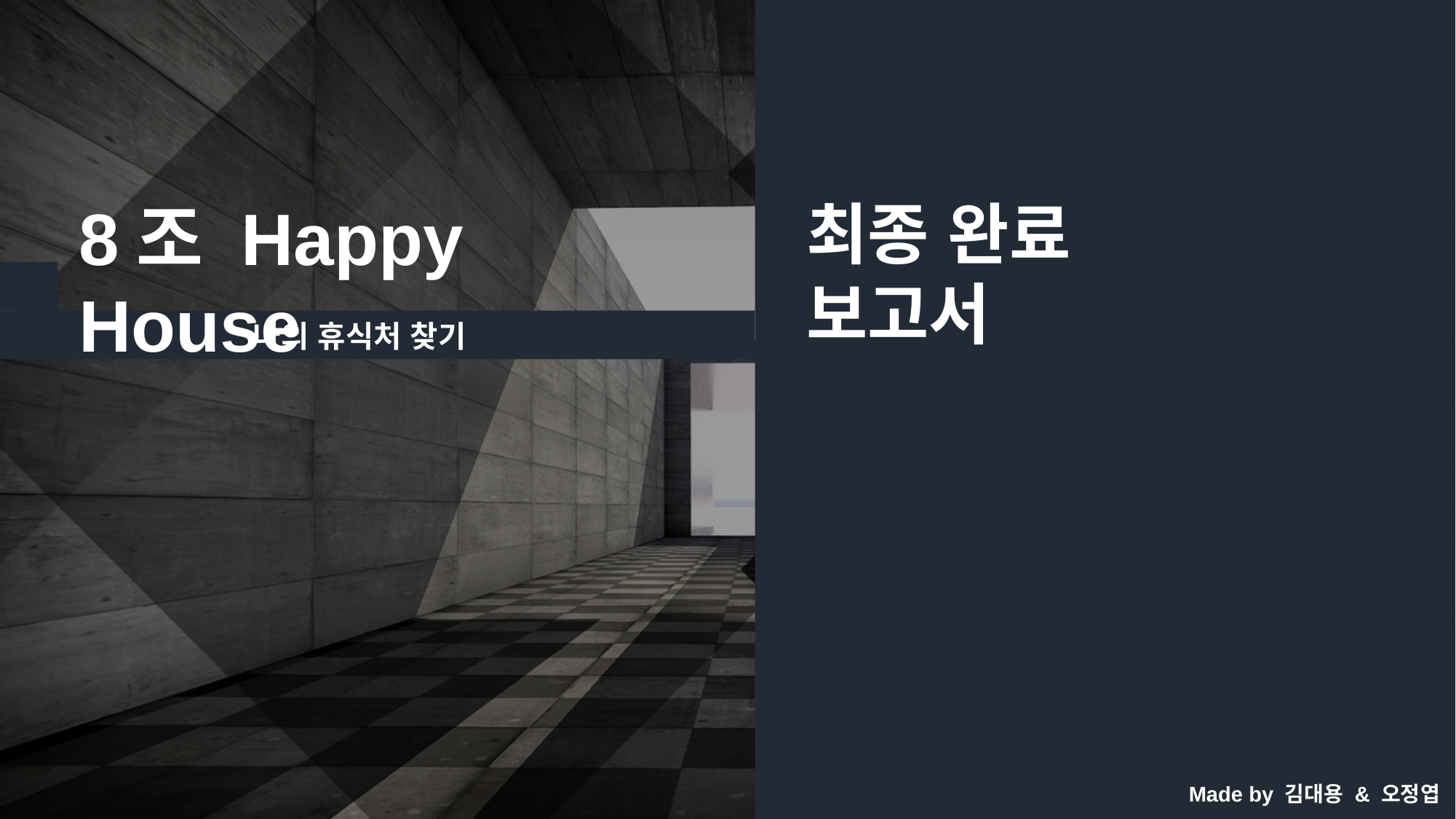

8조 Happy House
최종 완료
보고서

나의 휴식처 찾기
Made by 김대용 & 오정엽